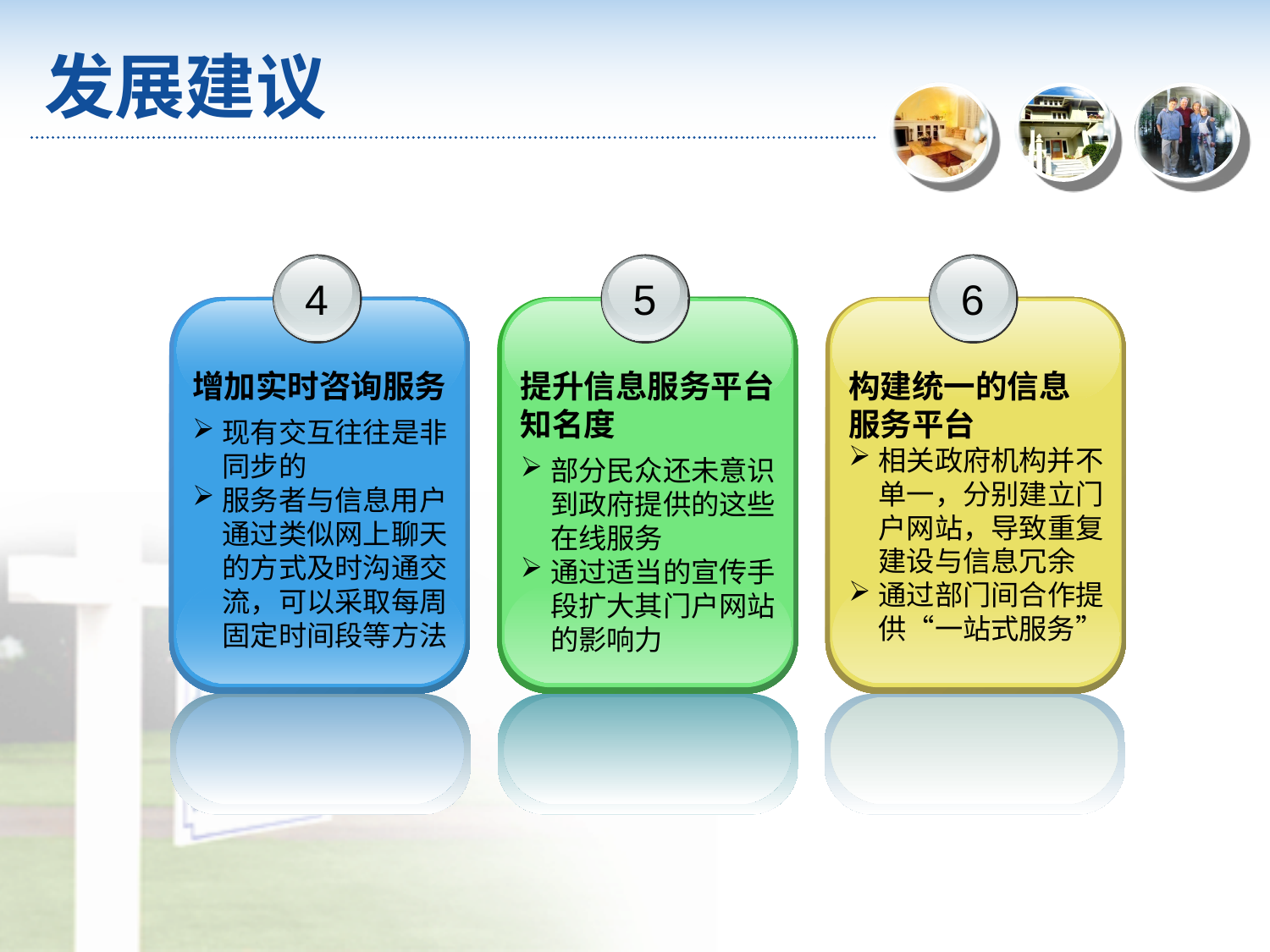

# 发展建议

4

增加实时咨询服务
现有交互往往是非同步的
服务者与信息用户通过类似网上聊天的方式及时沟通交流，可以采取每周固定时间段等方法

5

提升信息服务平台知名度
部分民众还未意识到政府提供的这些在线服务
通过适当的宣传手段扩大其门户网站的影响力

6

构建统一的信息
服务平台
相关政府机构并不单一，分别建立门户网站，导致重复建设与信息冗余
通过部门间合作提供“一站式服务”